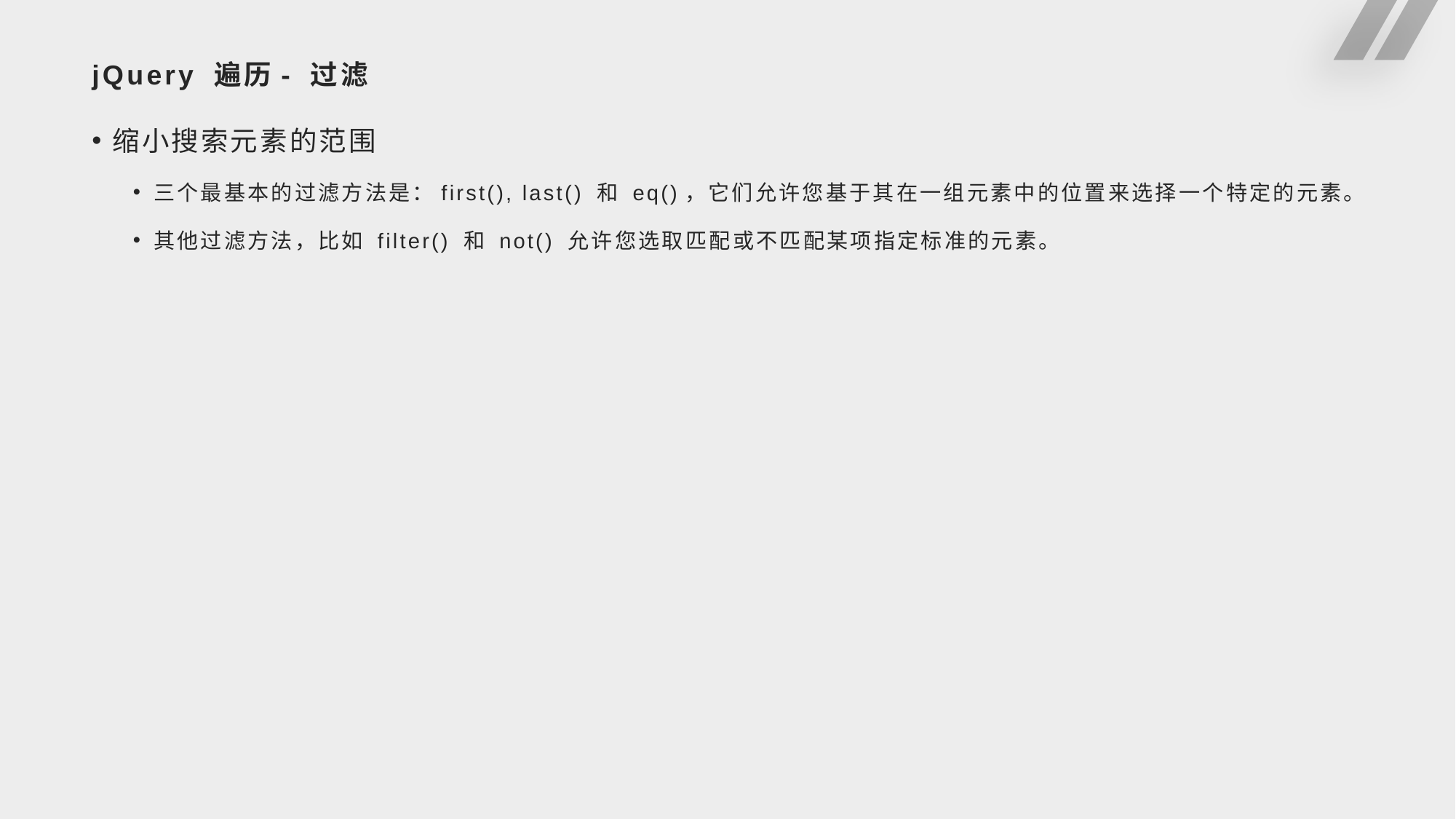

# jQuery 遍历- 过滤
缩小搜索元素的范围
三个最基本的过滤方法是：first(), last() 和 eq()，它们允许您基于其在一组元素中的位置来选择一个特定的元素。
其他过滤方法，比如 filter() 和 not() 允许您选取匹配或不匹配某项指定标准的元素。